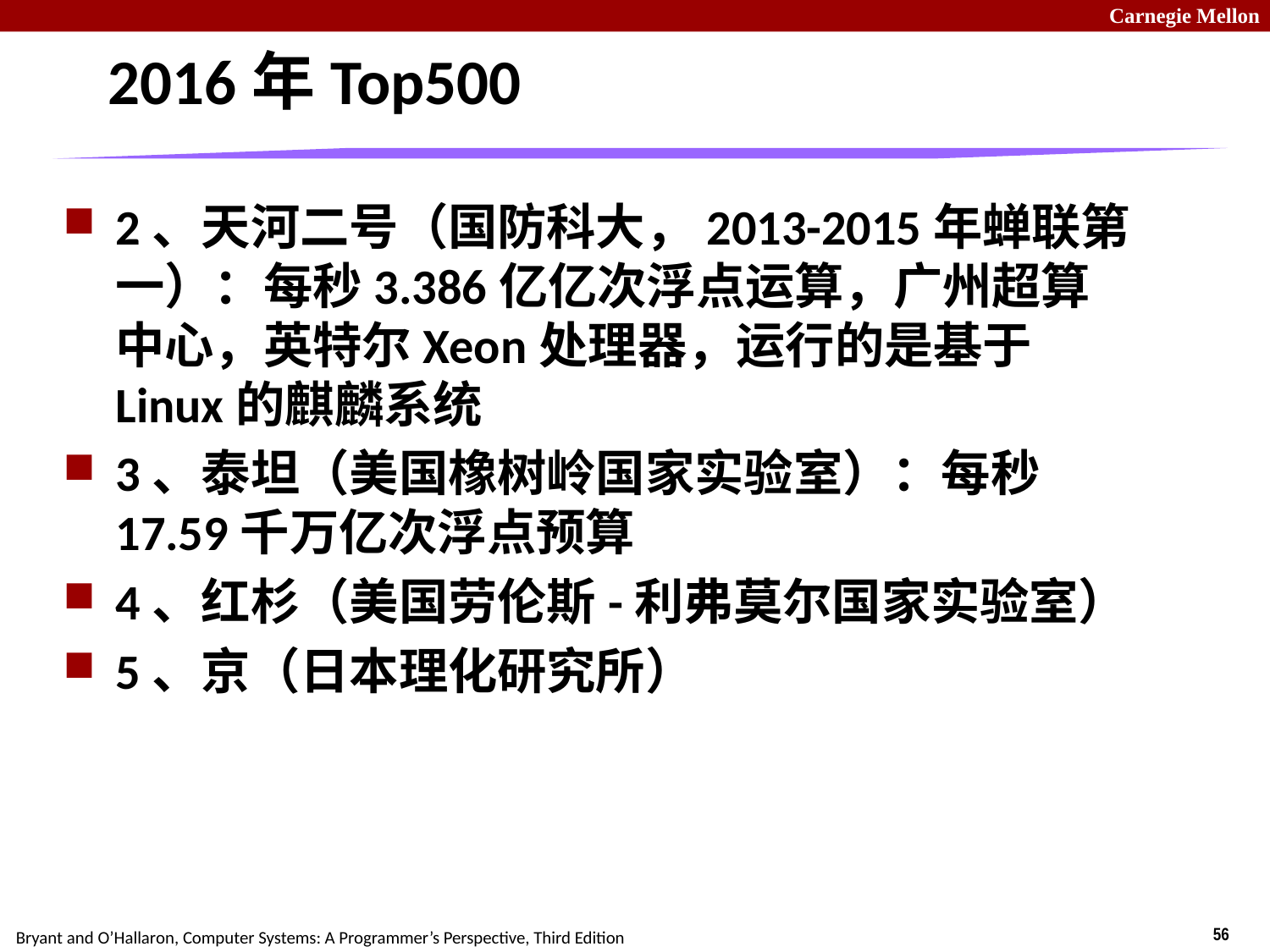

# 2016年Top500

2、天河二号（国防科大，2013-2015年蝉联第一）：每秒3.386亿亿次浮点运算，广州超算中心，英特尔Xeon处理器，运行的是基于Linux的麒麟系统
3、泰坦（美国橡树岭国家实验室）：每秒17.59千万亿次浮点预算
4、红杉（美国劳伦斯-利弗莫尔国家实验室）
5、京（日本理化研究所）